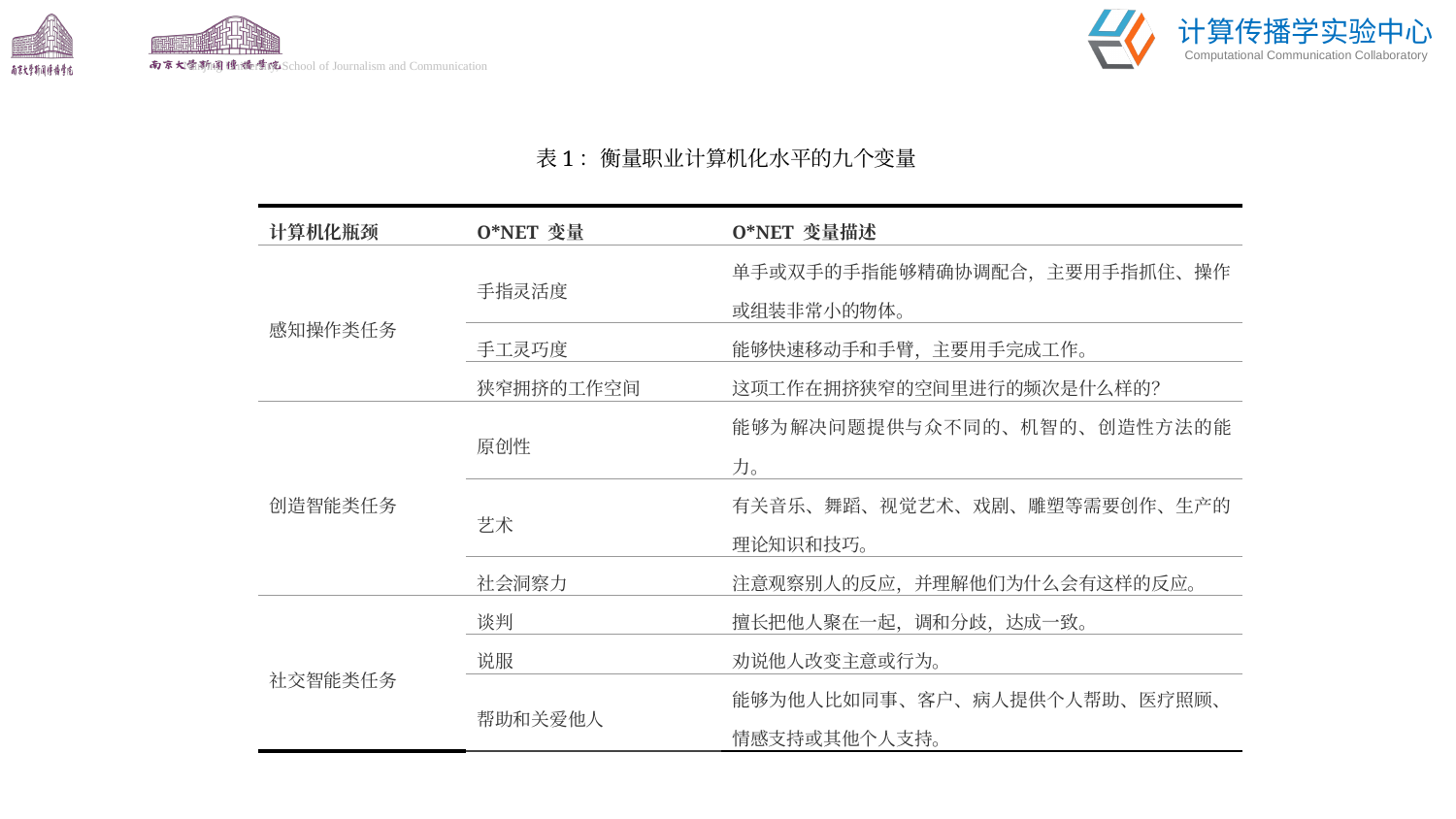

表1：衡量职业计算机化水平的九个变量
| 计算机化瓶颈 | O\*NET 变量 | O\*NET 变量描述 |
| --- | --- | --- |
| 感知操作类任务 | 手指灵活度 | 单手或双手的手指能够精确协调配合，主要用手指抓住、操作或组装非常小的物体。 |
|  | 手工灵巧度 | 能够快速移动手和手臂，主要用手完成工作。 |
|  | 狭窄拥挤的工作空间 | 这项工作在拥挤狭窄的空间里进行的频次是什么样的？ |
| 创造智能类任务 | 原创性 | 能够为解决问题提供与众不同的、机智的、创造性方法的能力。 |
|  | 艺术 | 有关音乐、舞蹈、视觉艺术、戏剧、雕塑等需要创作、生产的理论知识和技巧。 |
|  | 社会洞察力 | 注意观察别人的反应，并理解他们为什么会有这样的反应。 |
| 社交智能类任务 | 谈判 | 擅长把他人聚在一起，调和分歧，达成一致。 |
|  | 说服 | 劝说他人改变主意或行为。 |
|  | 帮助和关爱他人 | 能够为他人比如同事、客户、病人提供个人帮助、医疗照顾、情感支持或其他个人支持。 |